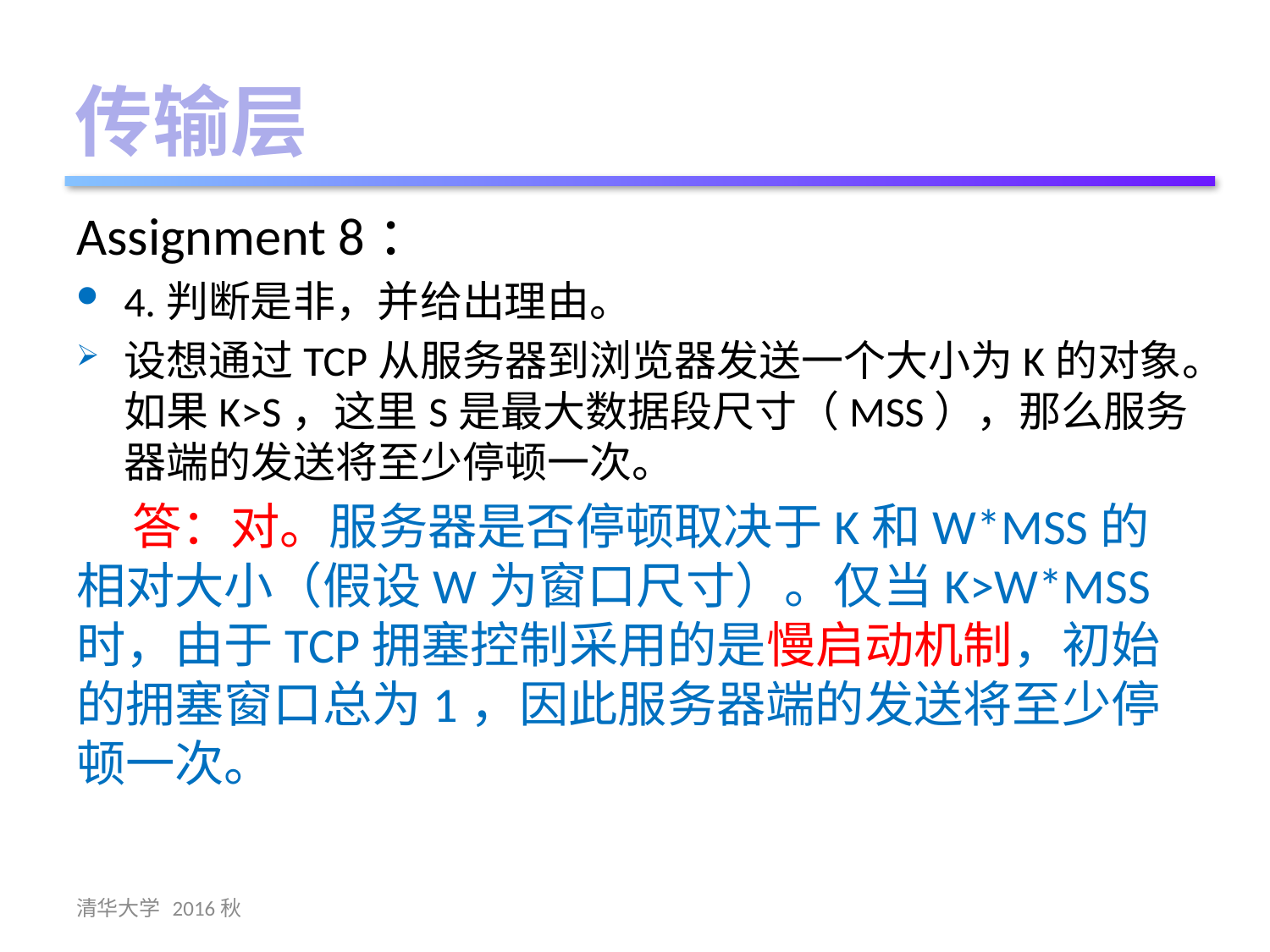

传输层
Assignment 8：
4.判断是非，并给出理由。
设想通过TCP从服务器到浏览器发送一个大小为K的对象。如果K>S，这里S是最大数据段尺寸（MSS），那么服务器端的发送将至少停顿一次。
    答：对。服务器是否停顿取决于K和W*MSS的相对大小（假设W为窗口尺寸）。仅当K>W*MSS时，由于TCP拥塞控制采用的是慢启动机制，初始的拥塞窗口总为1，因此服务器端的发送将至少停顿一次。

清华大学 2016秋
48